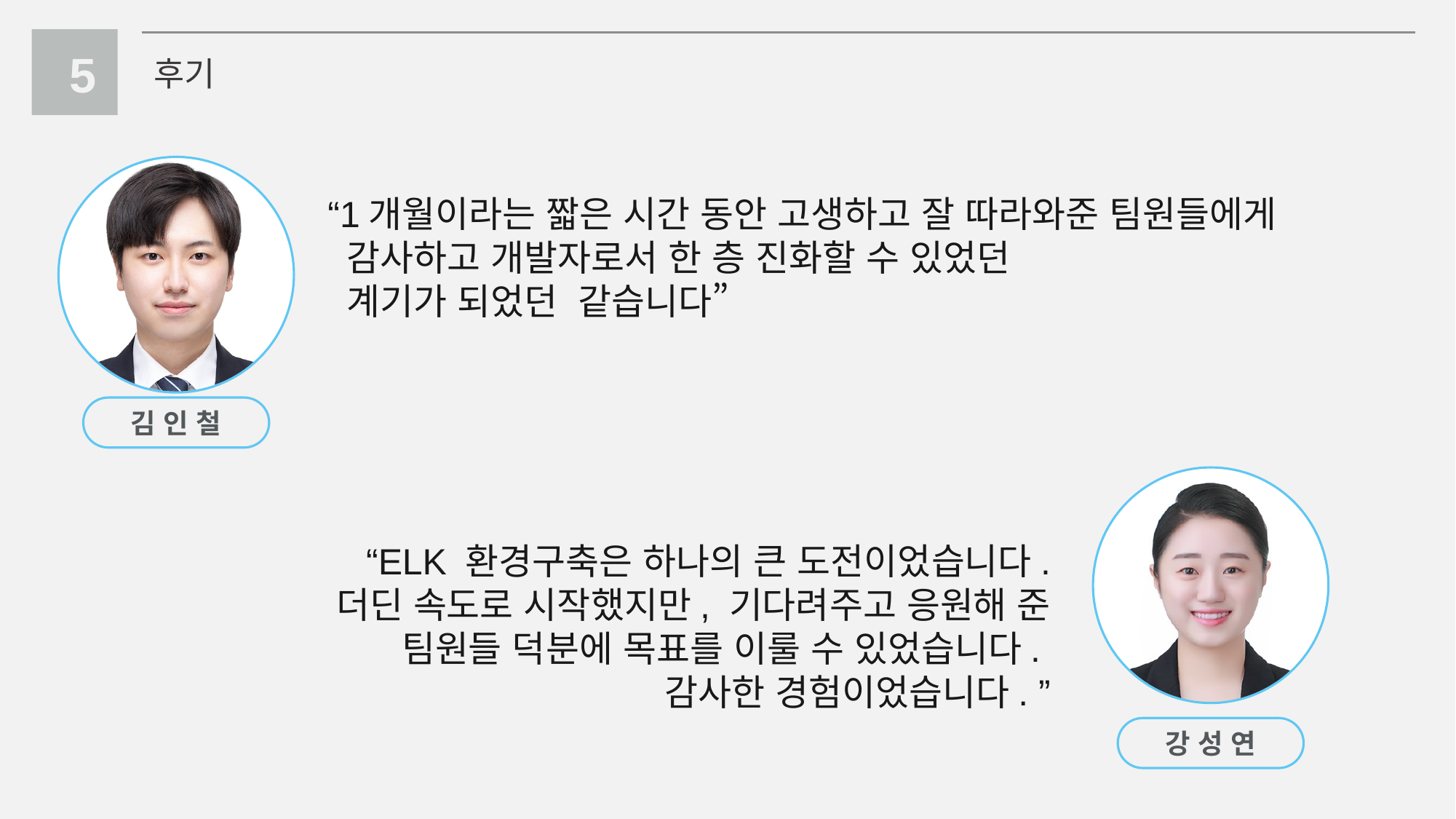

5
후기

“1개월이라는 짧은 시간 동안 고생하고 잘 따라와준 팀원들에게
 감사하고 개발자로서 한 층 진화할 수 있었던
 계기가 되었던  같습니다”
김 인 철

“ELK 환경구축은 하나의 큰 도전이었습니다.
 더딘 속도로 시작했지만, 기다려주고 응원해 준
 팀원들 덕분에 목표를 이룰 수 있었습니다.
감사한 경험이었습니다. ”
강 성 연